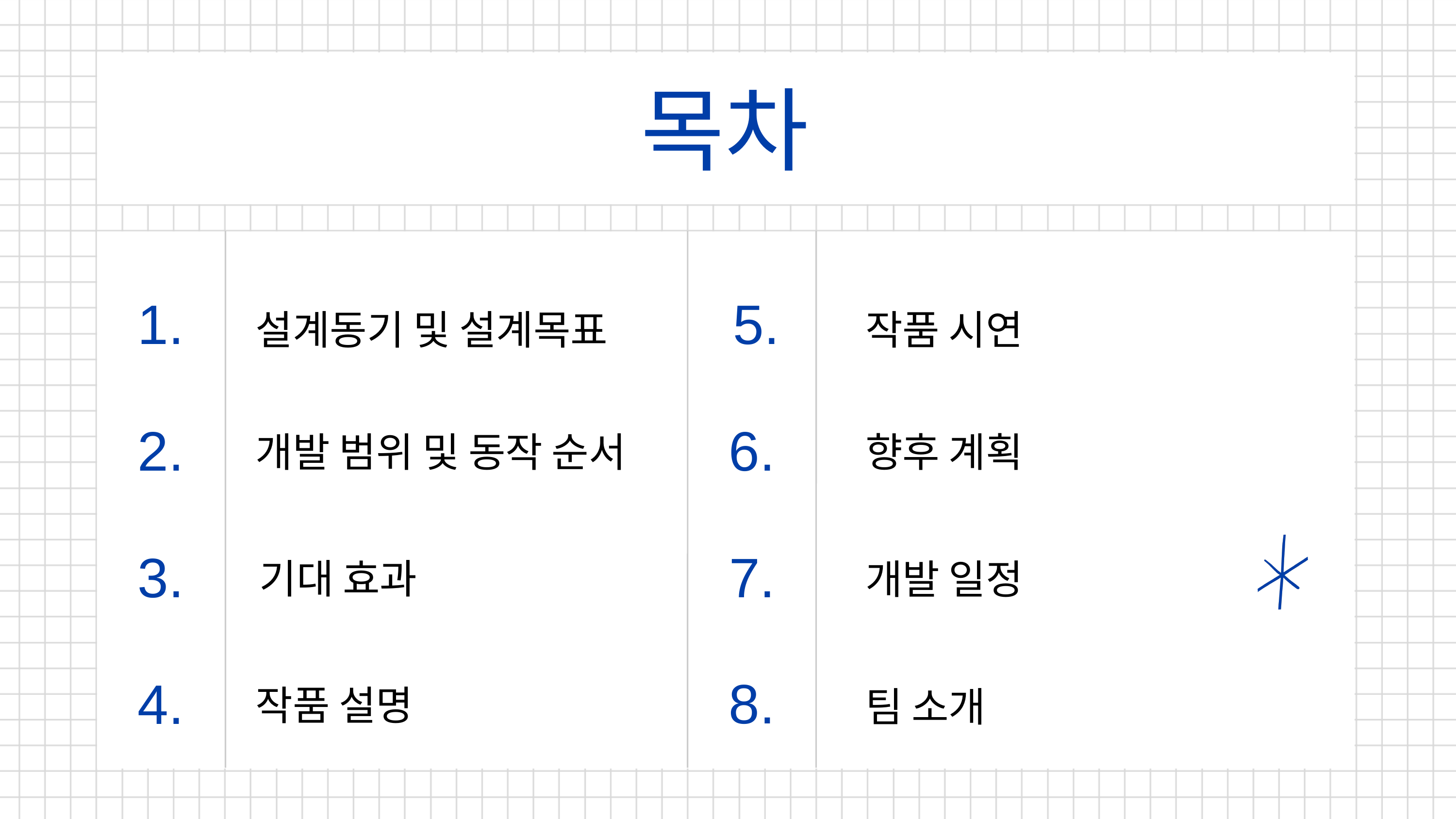

목차

1.
5.
설계동기 및 설계목표
작품 시연
2.
6.
개발 범위 및 동작 순서
향후 계획

3.
7.
기대 효과
개발 일정
8.
4.
작품 설명
팀 소개